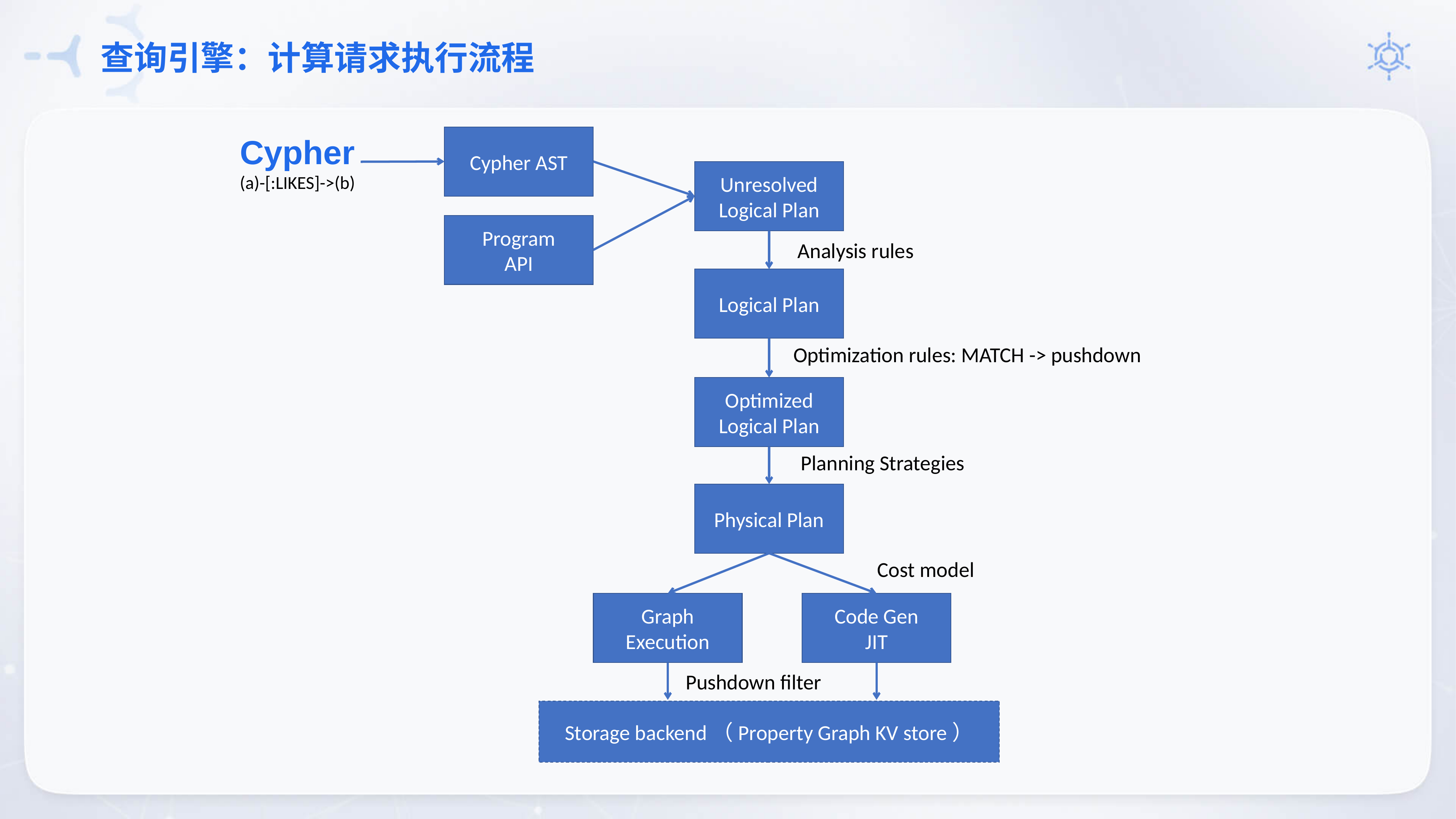

# 查询引擎：计算请求执行流程
Cypher AST
Cypher
(a)-[:LIKES]->(b)
Unresolved
Logical Plan
Program
API
Analysis rules
Logical Plan
Optimization rules: MATCH -> pushdown
Optimized
Logical Plan
Planning Strategies
Physical Plan
Cost model
Graph Execution
Code Gen
JIT
Pushdown filter
Storage backend（Property Graph KV store）